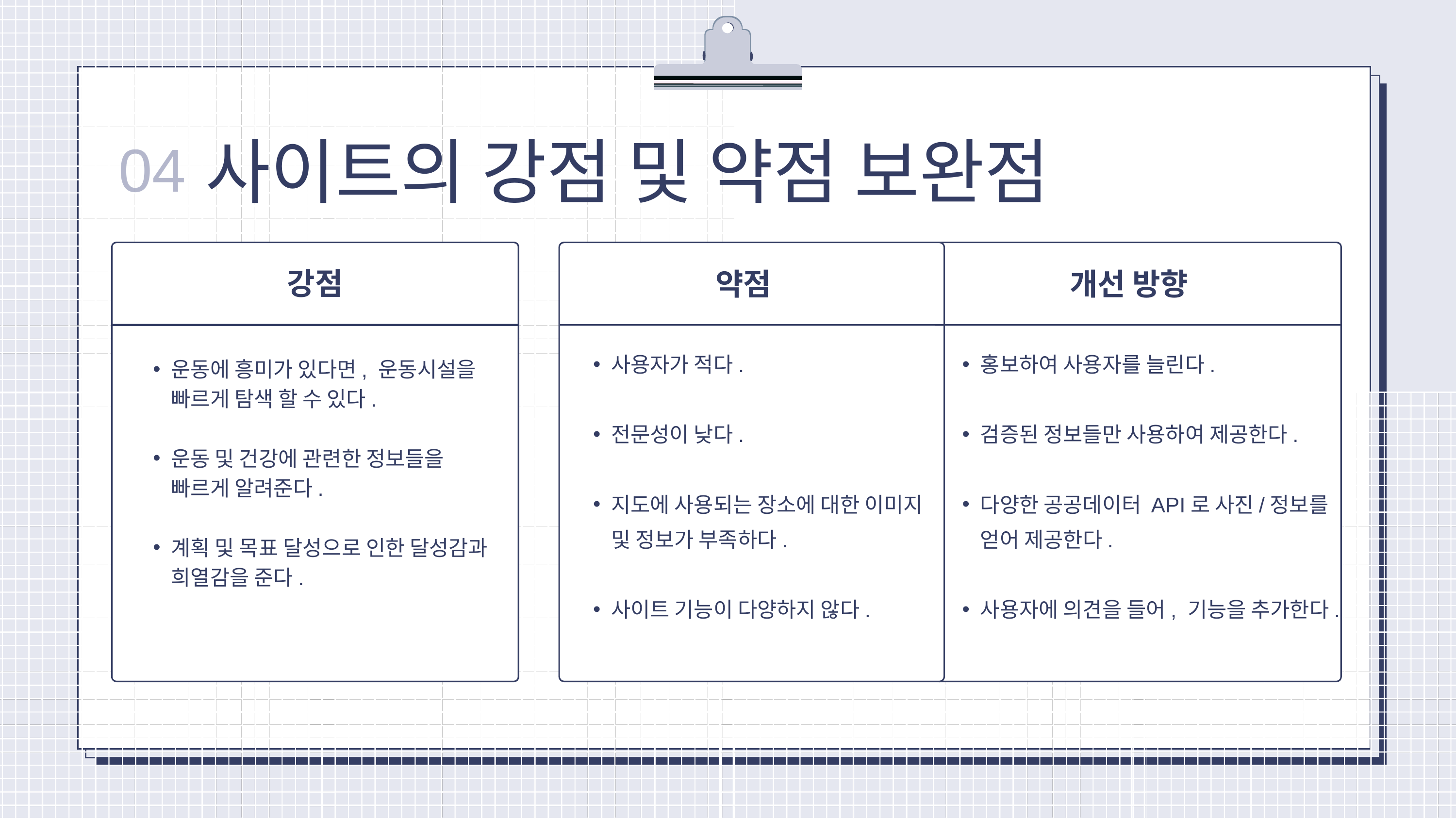

사이트의 강점 및 약점 보완점
04

강점

운동에 흥미가 있다면, 운동시설을 빠르게 탐색 할 수 있다.

운동 및 건강에 관련한 정보들을 빠르게 알려준다.

계획 및 목표 달성으로 인한 달성감과 희열감을 준다.

약점
개선 방향

사용자가 적다.

전문성이 낮다.

지도에 사용되는 장소에 대한 이미지 및 정보가 부족하다.

사이트 기능이 다양하지 않다.
홍보하여 사용자를 늘린다.

검증된 정보들만 사용하여 제공한다.

다양한 공공데이터 API로 사진/정보를 얻어 제공한다.

사용자에 의견을 들어, 기능을 추가한다.